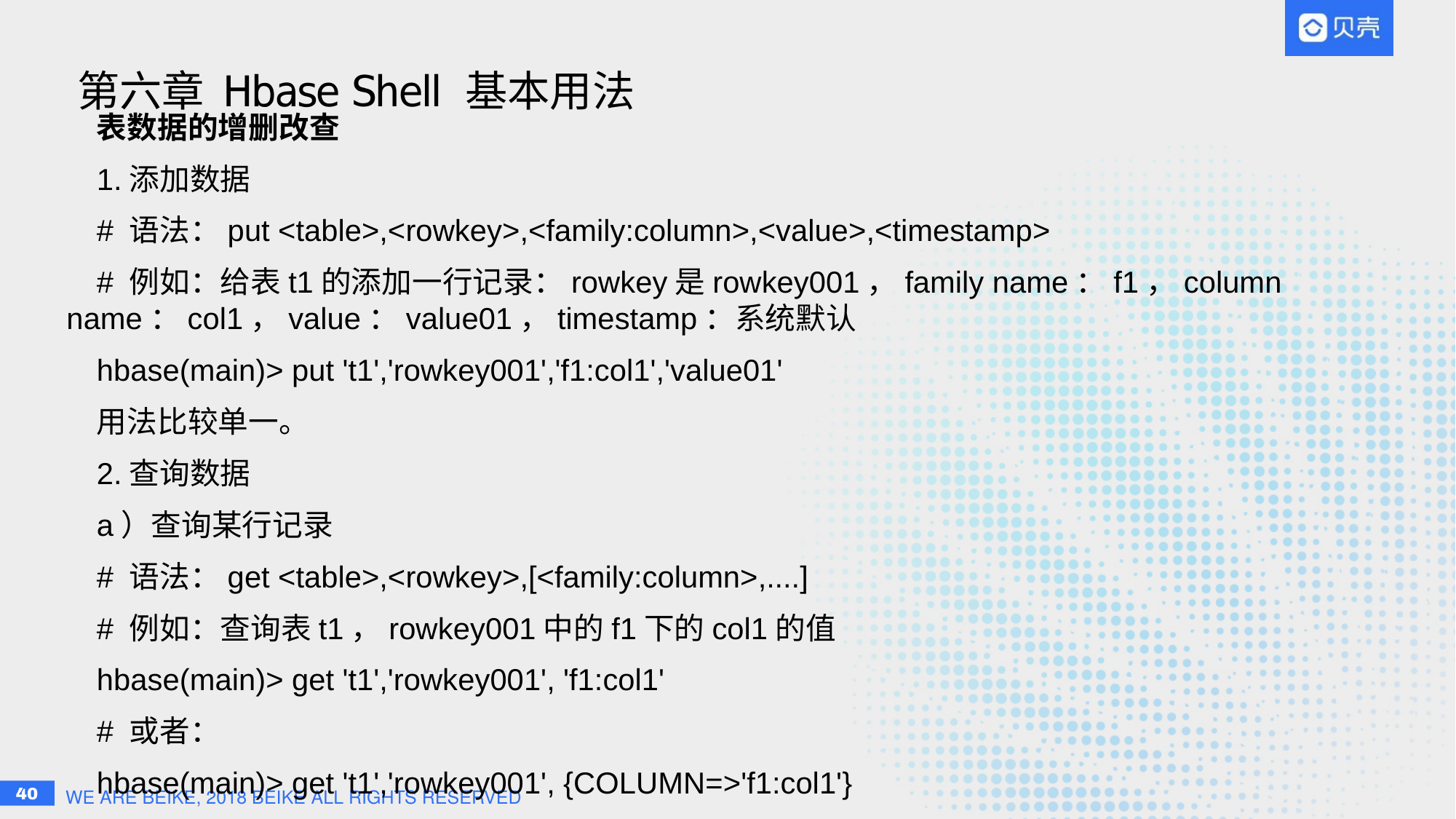

# 第六章 Hbase Shell 基本用法
表数据的增删改查
1.添加数据
# 语法：put <table>,<rowkey>,<family:column>,<value>,<timestamp>
# 例如：给表t1的添加一行记录：rowkey是rowkey001，family name：f1，column name：col1，value：value01，timestamp：系统默认
hbase(main)> put 't1','rowkey001','f1:col1','value01'
用法比较单一。
2.查询数据
a）查询某行记录
# 语法：get <table>,<rowkey>,[<family:column>,....]
# 例如：查询表t1，rowkey001中的f1下的col1的值
hbase(main)> get 't1','rowkey001', 'f1:col1'
# 或者：
hbase(main)> get 't1','rowkey001', {COLUMN=>'f1:col1'}